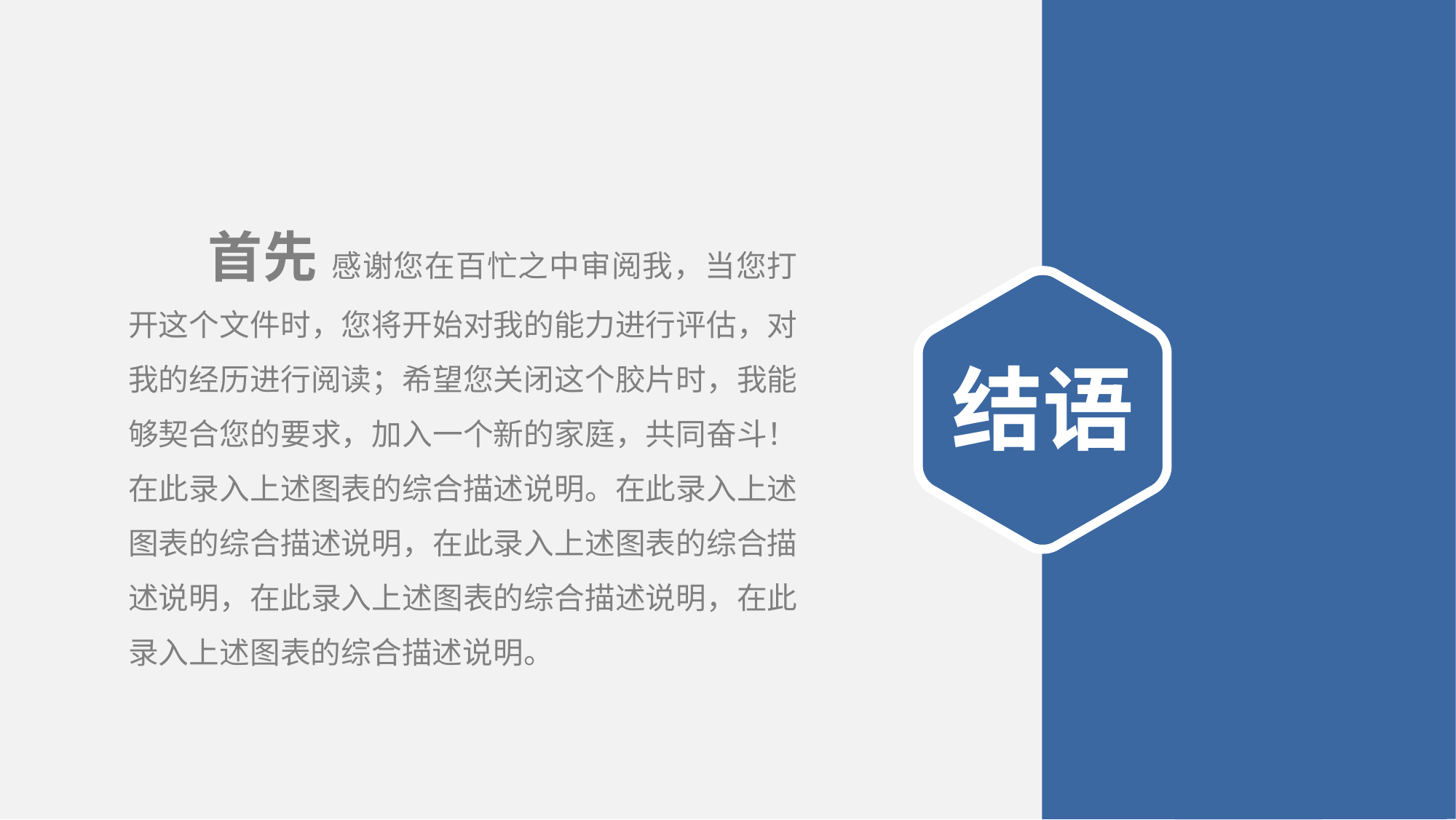

首先 感谢您在百忙之中审阅我，当您打开这个文件时，您将开始对我的能力进行评估，对我的经历进行阅读；希望您关闭这个胶片时，我能够契合您的要求，加入一个新的家庭，共同奋斗！在此录入上述图表的综合描述说明。在此录入上述图表的综合描述说明，在此录入上述图表的综合描述说明，在此录入上述图表的综合描述说明，在此录入上述图表的综合描述说明。

结语